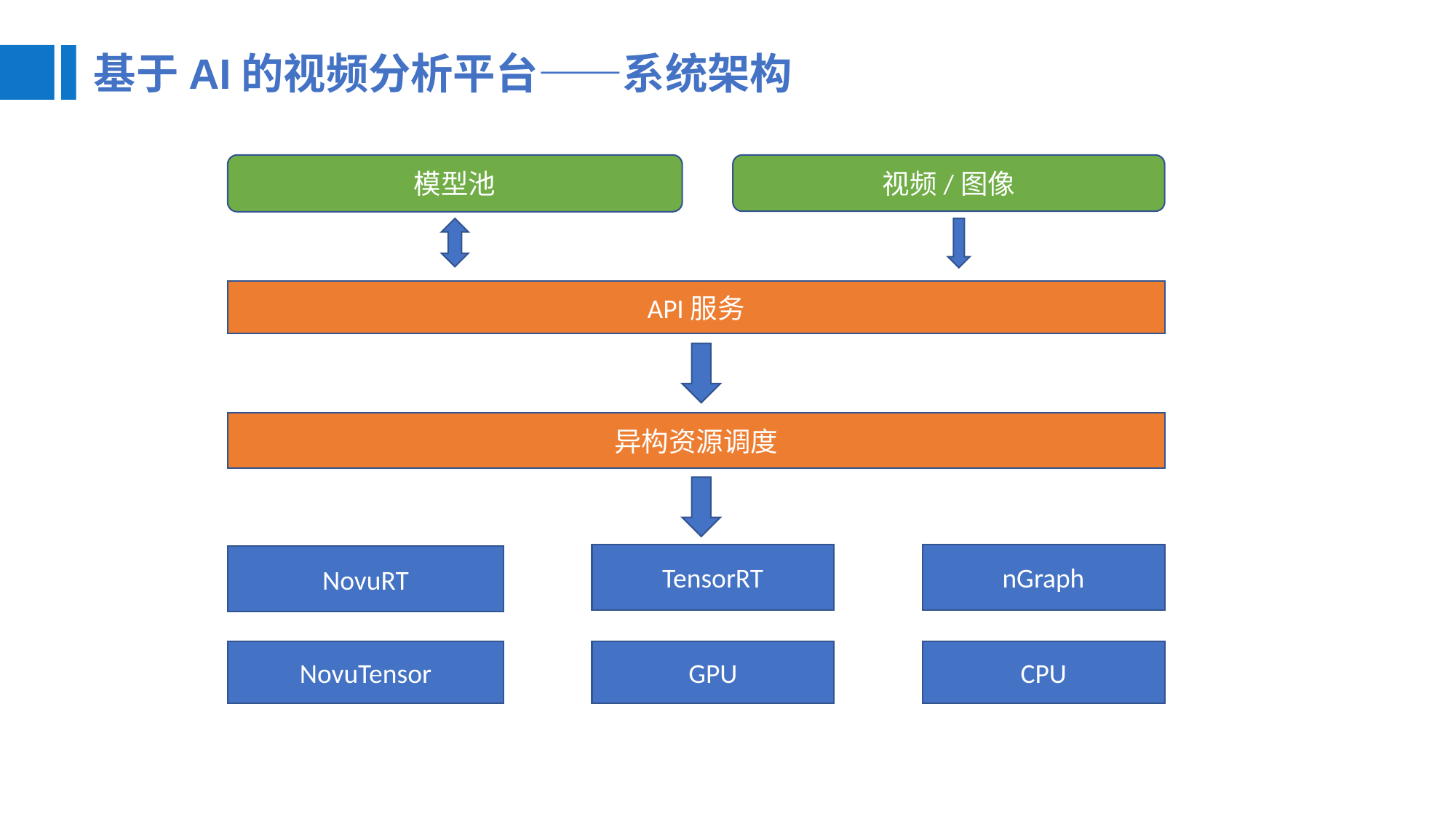

基于AI的视频分析平台——系统架构

模型池

视频/图像

API服务

异构资源调度

TensorRT
nGraph
NovuRT
NovuTensor
GPU
CPU